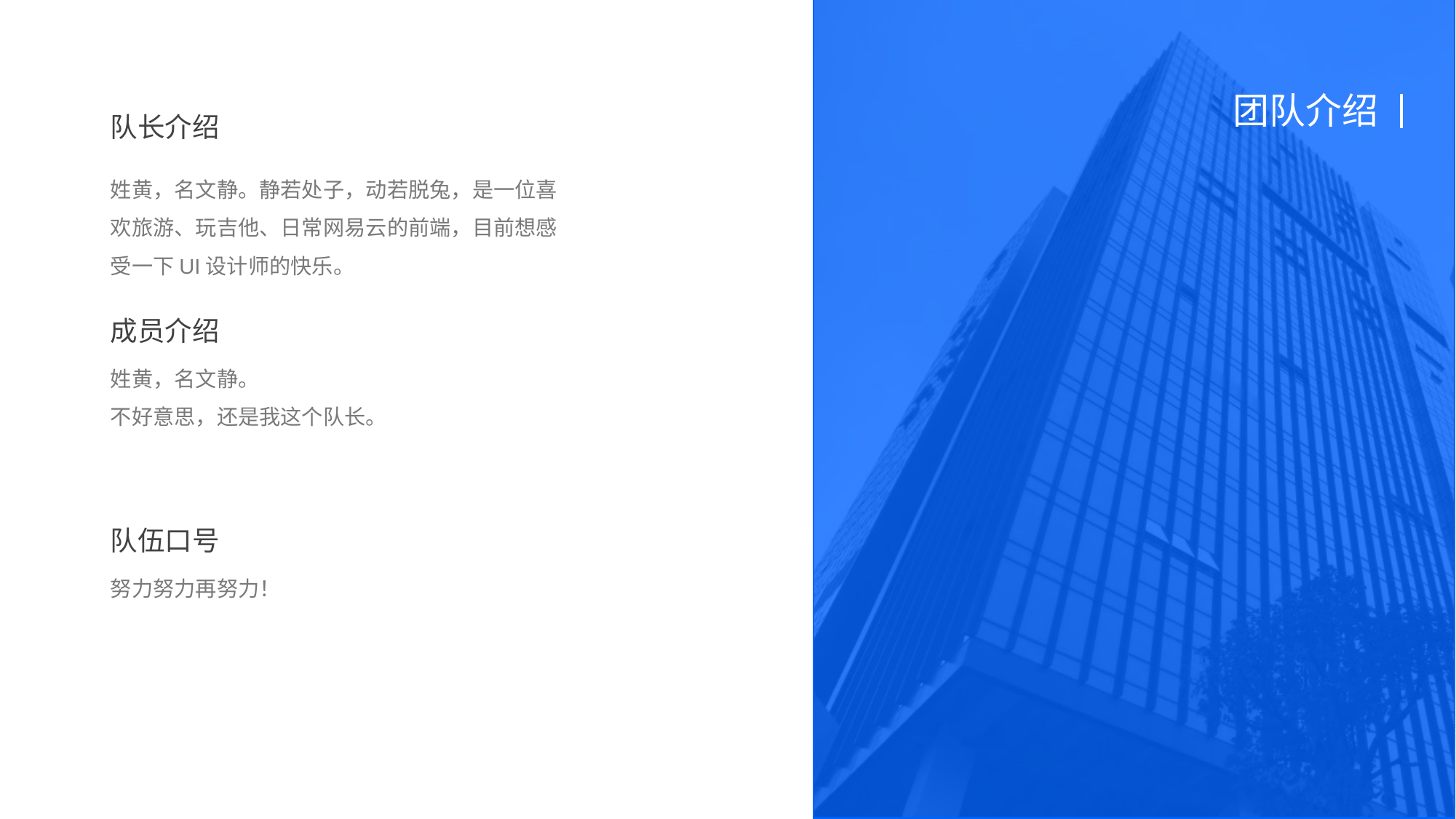

团队介绍
# 队长介绍
姓黄，名文静。静若处子，动若脱兔，是一位喜欢旅游、玩吉他、日常网易云的前端，目前想感受一下UI设计师的快乐。
成员介绍
姓黄，名文静。
不好意思，还是我这个队长。
队伍口号
努力努力再努力！